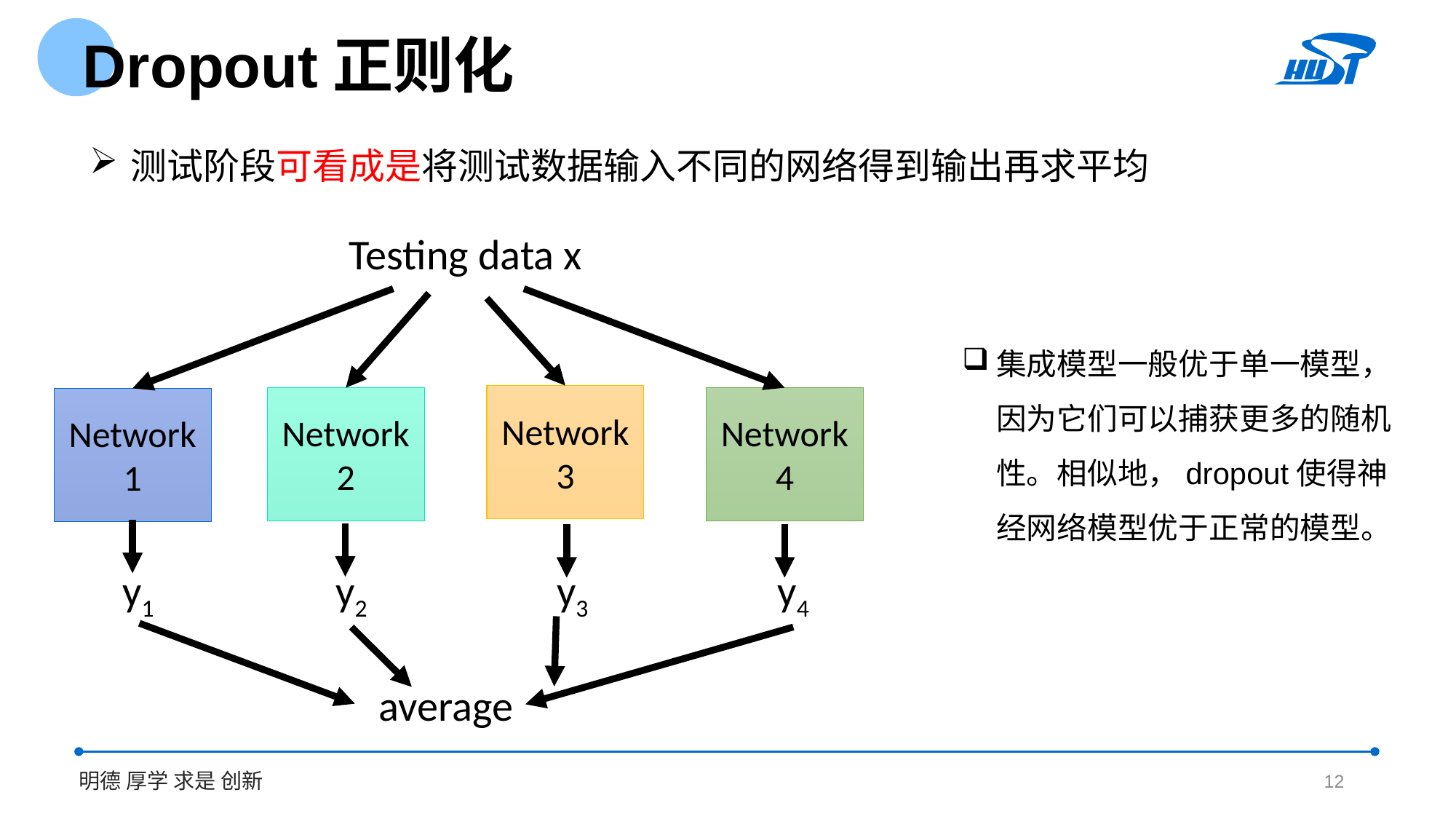

Dropout正则化
测试阶段可看成是将测试数据输入不同的网络得到输出再求平均
Testing data x
集成模型一般优于单一模型，因为它们可以捕获更多的随机性。相似地，dropout使得神经网络模型优于正常的模型。
Network
3
Network
2
Network
4
Network
1
y1
y2
y3
y4
average
12